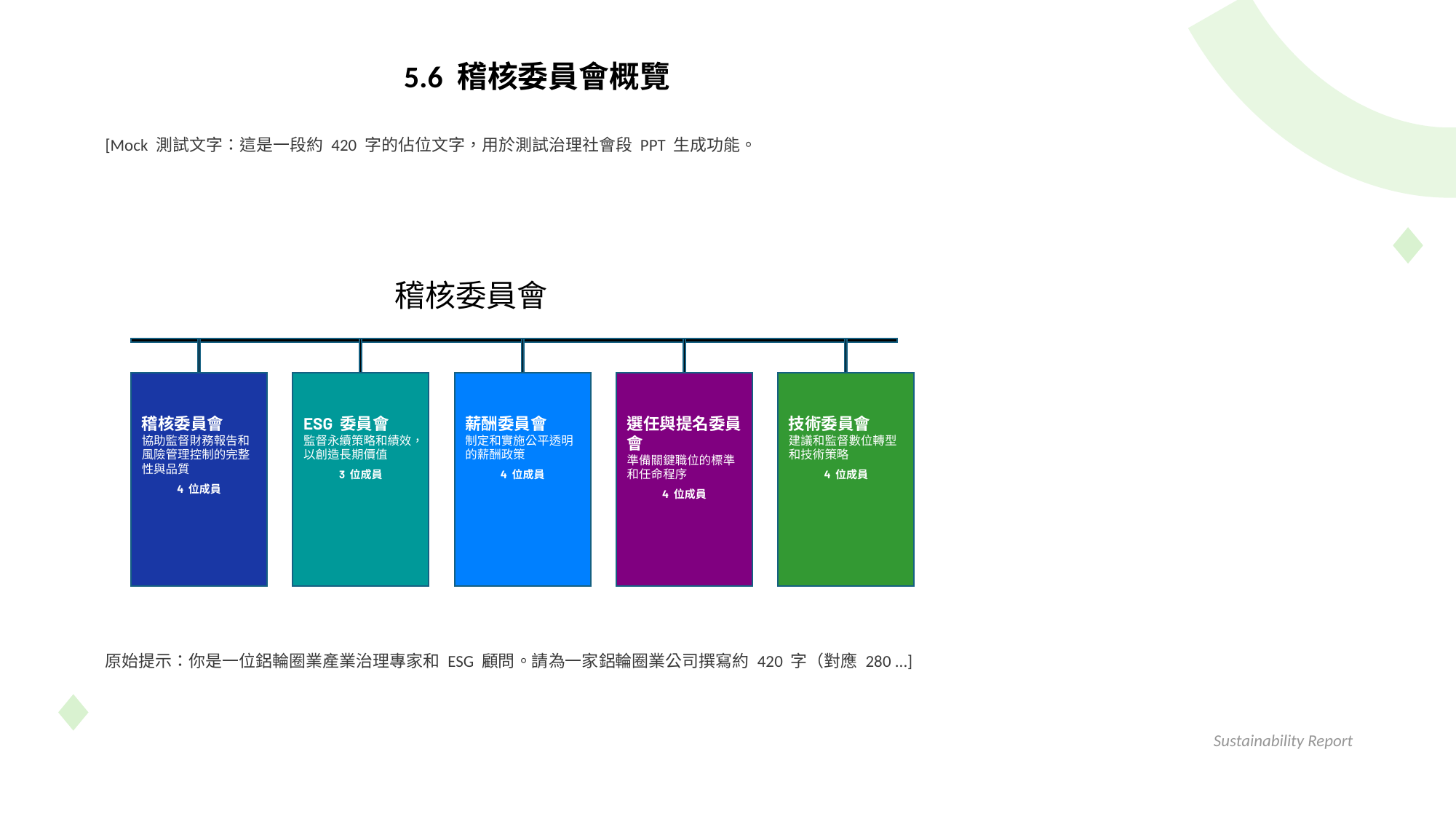

5.6 稽核委員會概覽
[Mock 測試文字：這是一段約 420 字的佔位文字，用於測試治理社會段 PPT 生成功能。
稽核委員會

稽核委員會
協助監督財務報告和風險管理控制的完整性與品質
4 位成員

ESG 委員會
監督永續策略和績效，以創造長期價值
3 位成員

薪酬委員會
制定和實施公平透明的薪酬政策
4 位成員

選任與提名委員會
準備關鍵職位的標準和任命程序
4 位成員

技術委員會
建議和監督數位轉型和技術策略
4 位成員
原始提示：你是一位鋁輪圈業產業治理專家和 ESG 顧問。請為一家鋁輪圈業公司撰寫約 420 字（對應 280 ...]
Sustainability Report